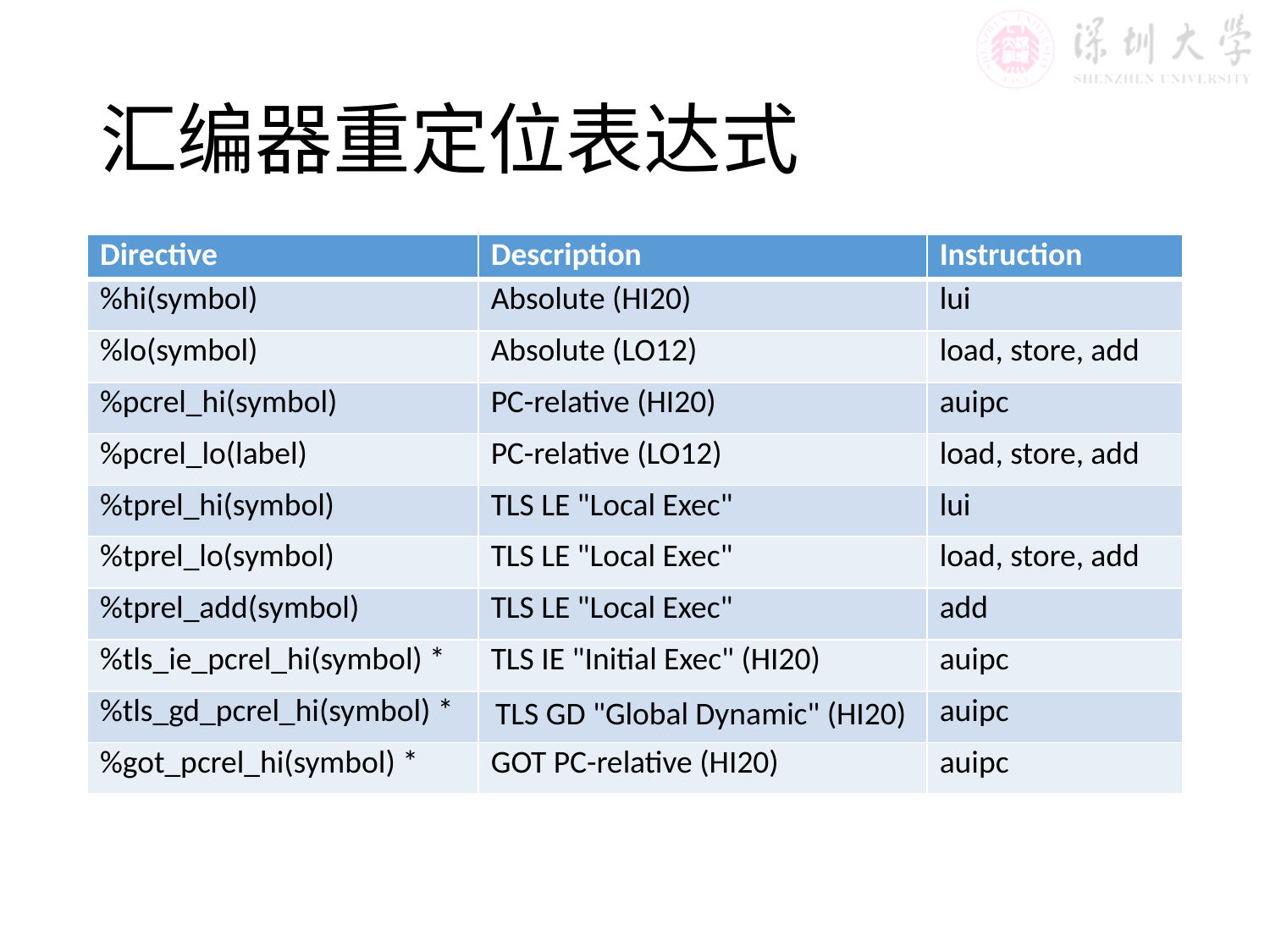

# 汇编器重定位表达式
| Directive | Description | Instruction |
| --- | --- | --- |
| %hi(symbol) | Absolute (HI20) | lui |
| %lo(symbol) | Absolute (LO12) | load, store, add |
| %pcrel\_hi(symbol) | PC-relative (HI20) | auipc |
| %pcrel\_lo(label) | PC-relative (LO12) | load, store, add |
| %tprel\_hi(symbol) | TLS LE "Local Exec" | lui |
| %tprel\_lo(symbol) | TLS LE "Local Exec" | load, store, add |
| %tprel\_add(symbol) | TLS LE "Local Exec" | add |
| %tls\_ie\_pcrel\_hi(symbol) \* | TLS IE "Initial Exec" (HI20) | auipc |
| %tls\_gd\_pcrel\_hi(symbol) \* | TLS GD "Global Dynamic" (HI20) | auipc |
| %got\_pcrel\_hi(symbol) \* | GOT PC-relative (HI20) | auipc |